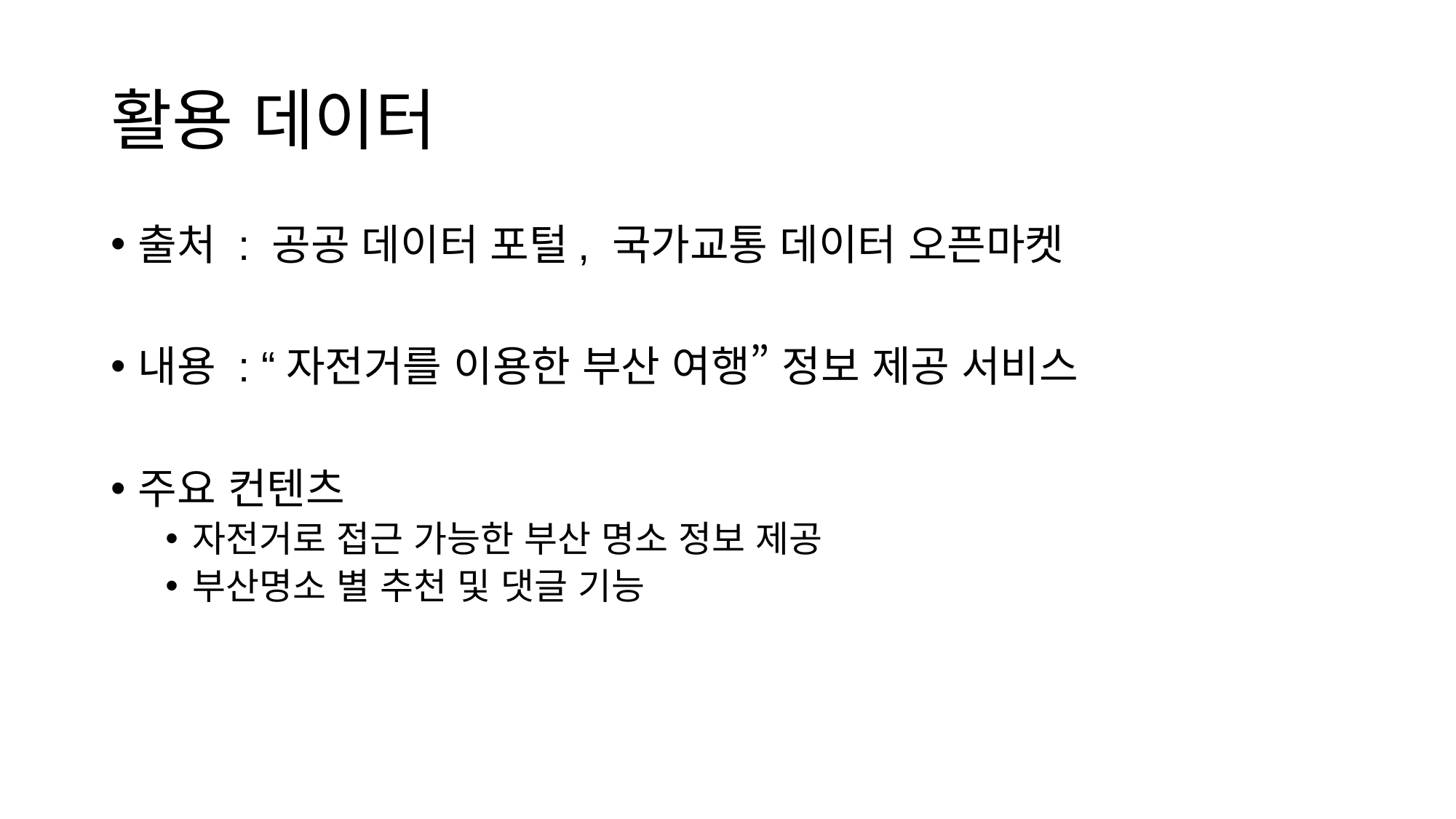

# 활용 데이터
출처 : 공공 데이터 포털, 국가교통 데이터 오픈마켓

내용 : “자전거를 이용한 부산 여행” 정보 제공 서비스

주요 컨텐츠
자전거로 접근 가능한 부산 명소 정보 제공
부산명소 별 추천 및 댓글 기능